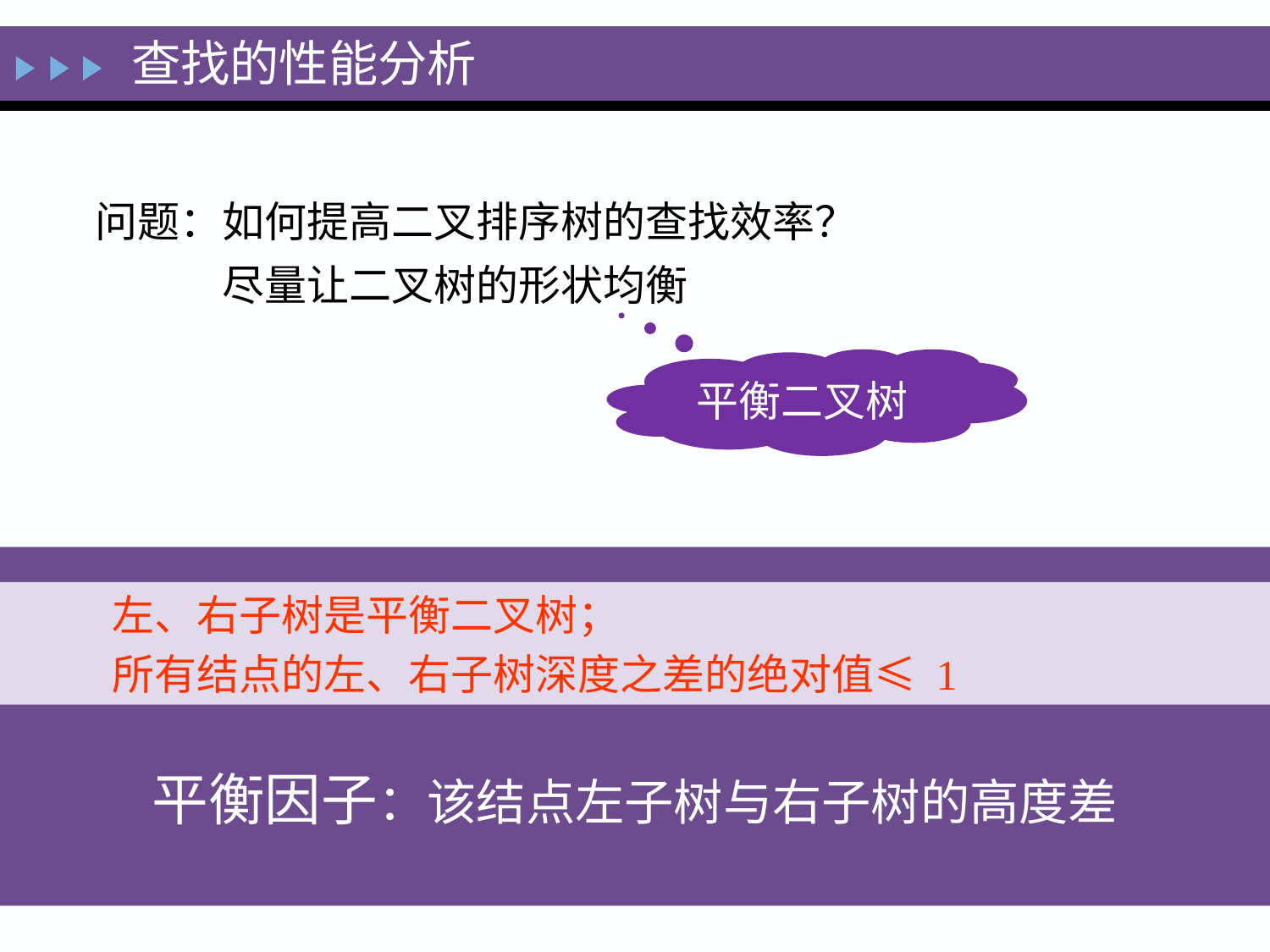

查找的性能分析
问题：如何提高二叉排序树的查找效率？
	尽量让二叉树的形状均衡
平衡二叉树

左、右子树是平衡二叉树；
所有结点的左、右子树深度之差的绝对值≤ 1
平衡因子：该结点左子树与右子树的高度差